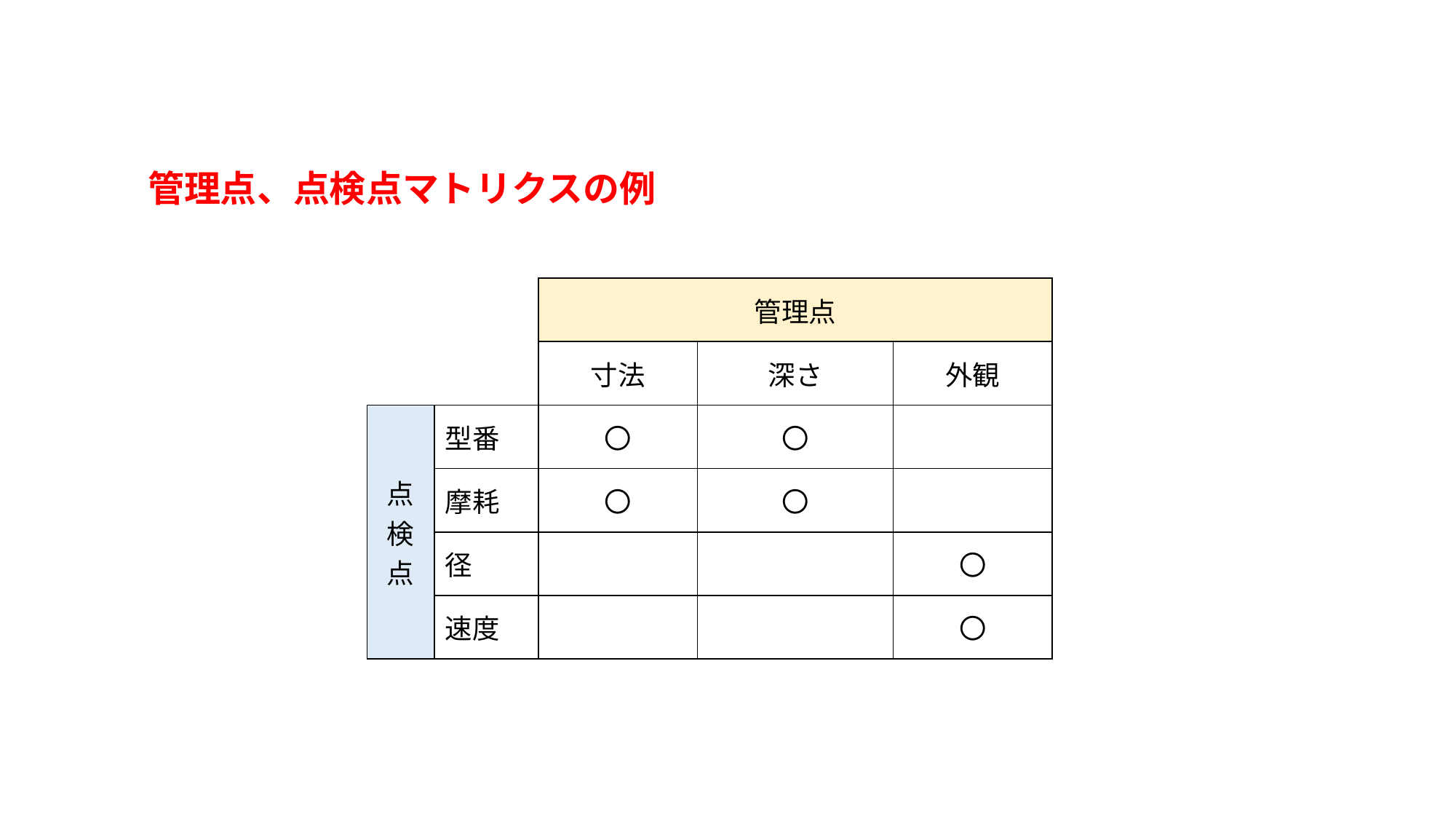

管理点、点検点マトリクスの例
|  |  | 管理点 |  |  |
| --- | --- | --- | --- | --- |
|  |  | 寸法 | 深さ | 外観 |
| 点 検 点 | 型番 | 〇 | 〇 |  |
|  | 摩耗 | 〇 | 〇 |  |
|  | 径 |  |  | 〇 |
|  | 速度 |  |  | 〇 |